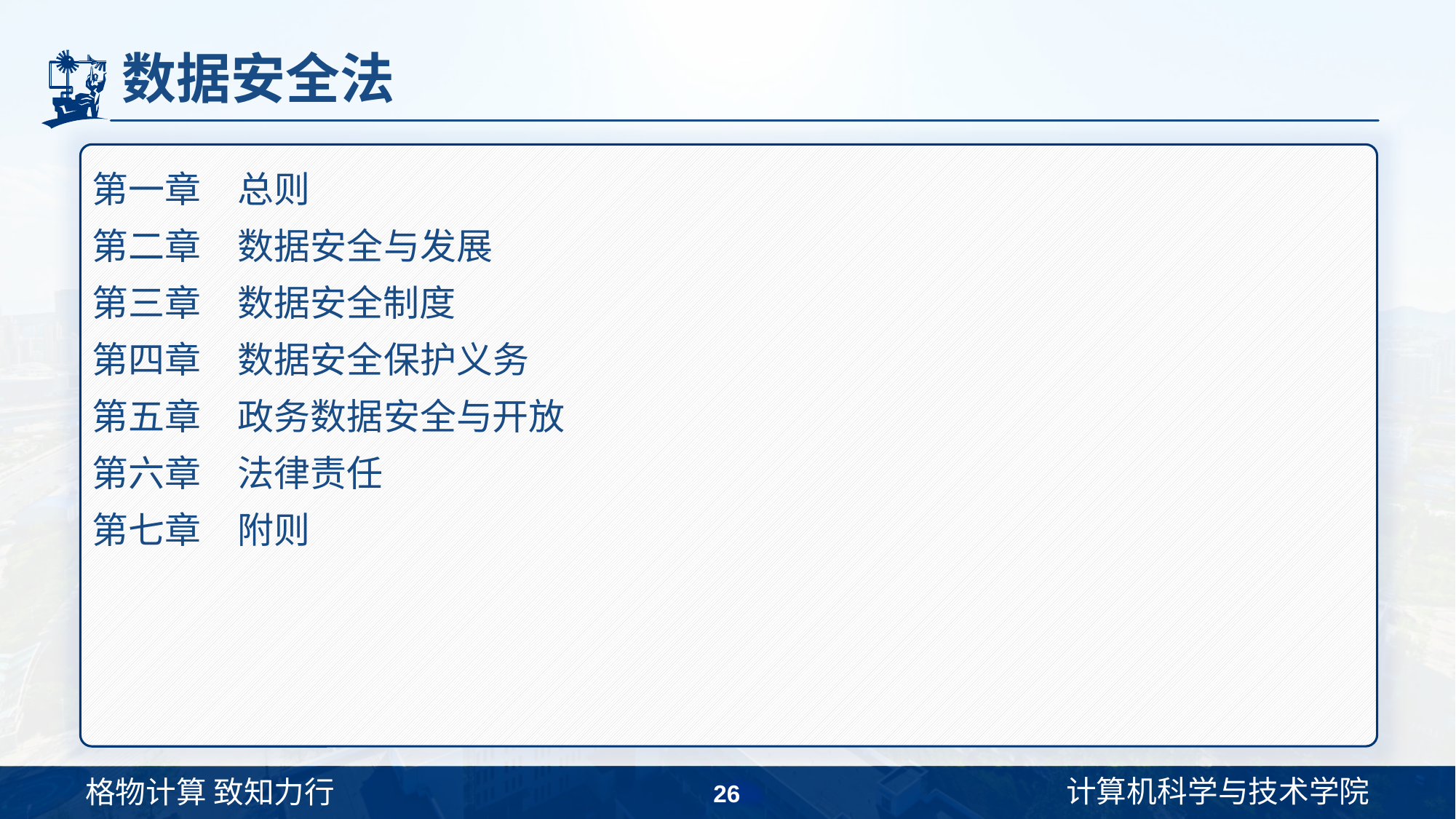

# 数据安全法
第一章　总则
第二章　数据安全与发展
第三章　数据安全制度
第四章　数据安全保护义务
第五章　政务数据安全与开放
第六章　法律责任
第七章　附则
26